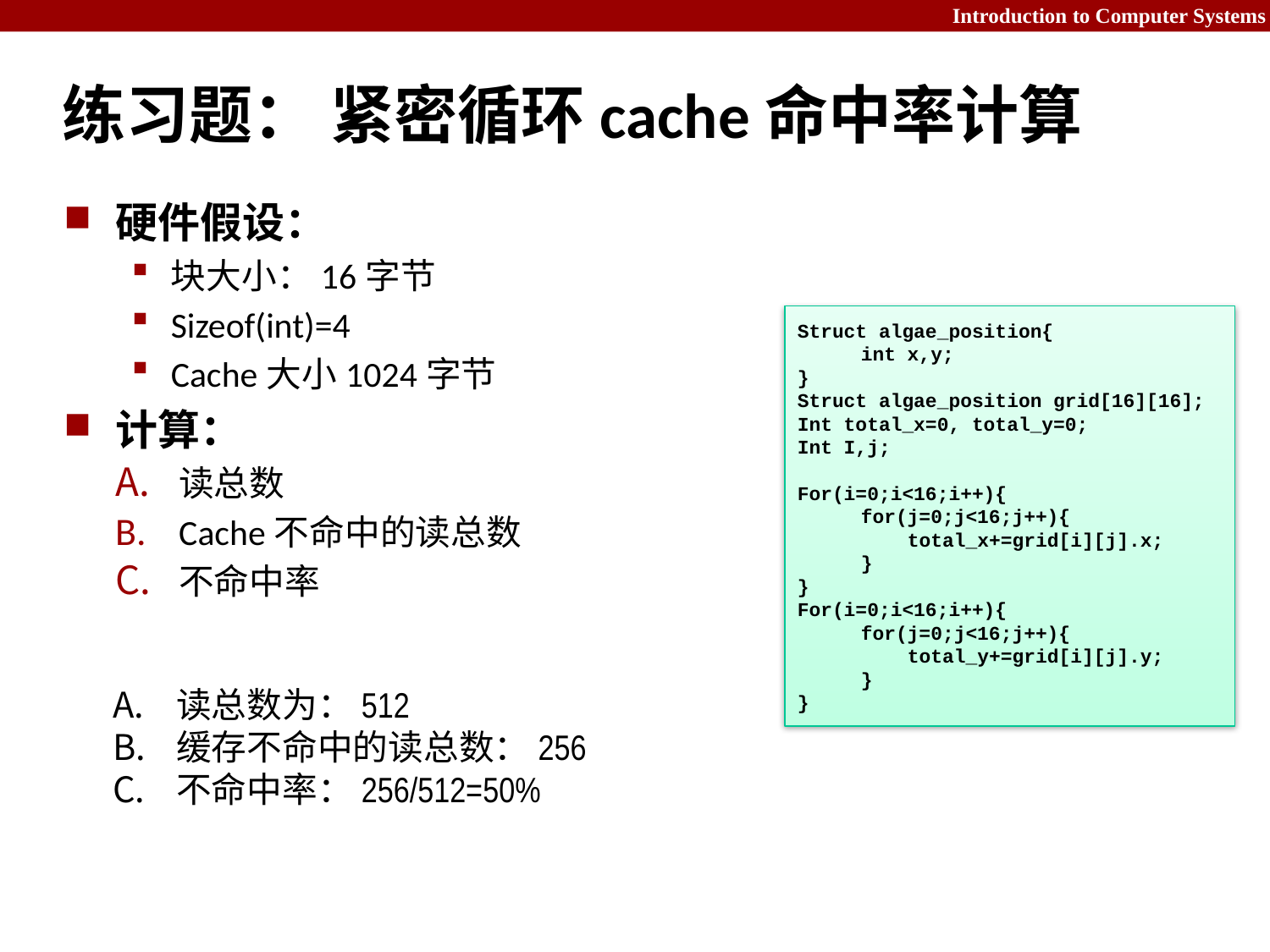

# 练习题： 紧密循环cache命中率计算
硬件假设：
块大小：16字节
Sizeof(int)=4
Cache大小1024字节
计算：
读总数
Cache不命中的读总数
不命中率
Struct algae_position{
	int x,y;
}
Struct algae_position grid[16][16];
Int total_x=0, total_y=0;
Int I,j;

For(i=0;i<16;i++){
	for(j=0;j<16;j++){
	    total_x+=grid[i][j].x;
	}
}
For(i=0;i<16;i++){
	for(j=0;j<16;j++){
	    total_y+=grid[i][j].y;
	}
}
读总数为：512
缓存不命中的读总数：256
不命中率：256/512=50%